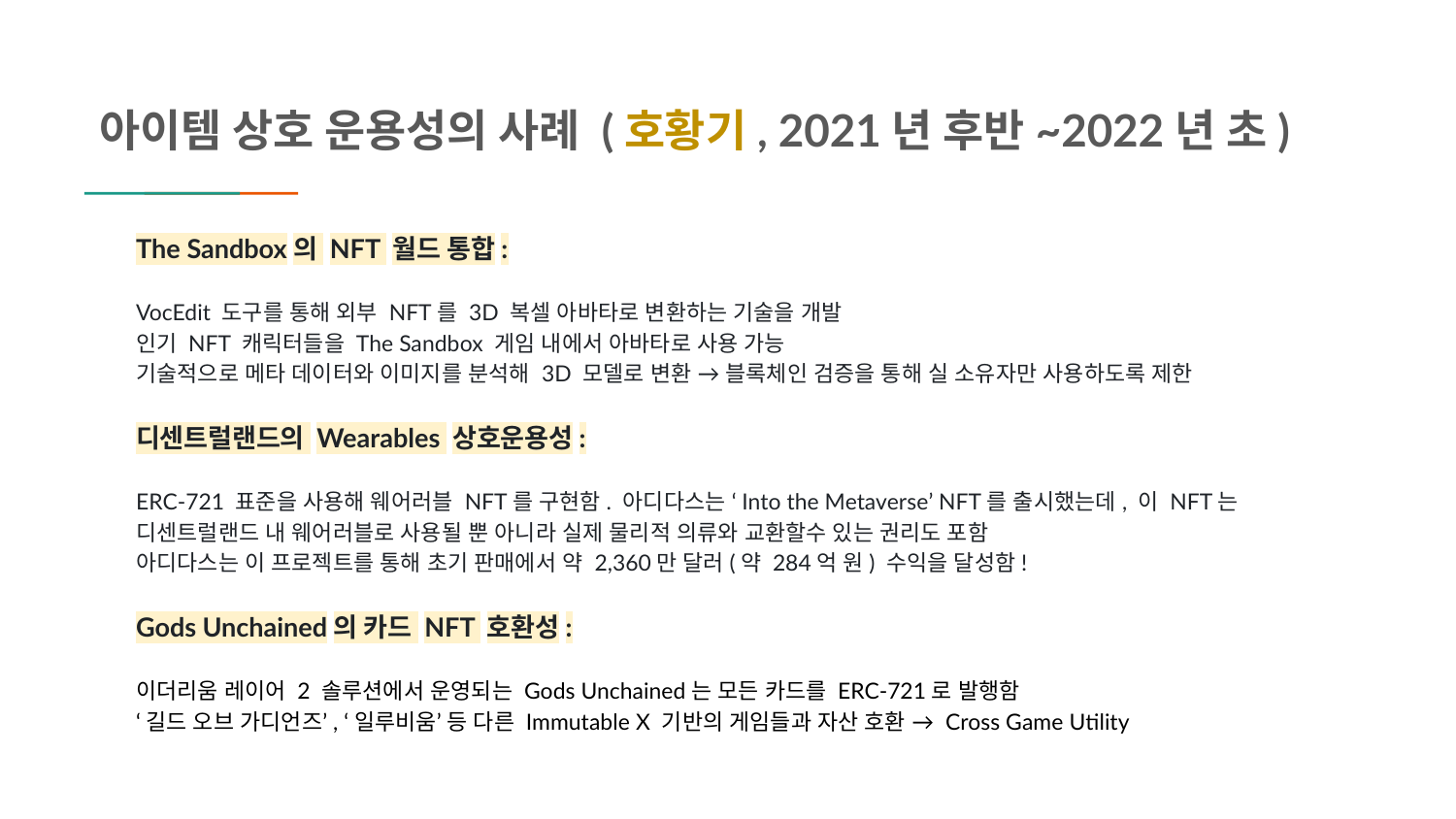

아이템 상호 운용성의 사례 (호황기, 2021년 후반~2022년 초)
The Sandbox의 NFT 월드 통합:

VocEdit 도구를 통해 외부 NFT를 3D 복셀 아바타로 변환하는 기술을 개발
인기 NFT 캐릭터들을 The Sandbox 게임 내에서 아바타로 사용 가능
기술적으로 메타 데이터와 이미지를 분석해 3D 모델로 변환 → 블록체인 검증을 통해 실 소유자만 사용하도록 제한

디센트럴랜드의 Wearables 상호운용성:

ERC-721 표준을 사용해 웨어러블 NFT를 구현함. 아디다스는 ‘Into the Metaverse’ NFT를 출시했는데, 이 NFT는 디센트럴랜드 내 웨어러블로 사용될 뿐 아니라 실제 물리적 의류와 교환할수 있는 권리도 포함
아디다스는 이 프로젝트를 통해 초기 판매에서 약 2,360만 달러(약 284억 원) 수익을 달성함!

Gods Unchained의 카드 NFT 호환성:

이더리움 레이어 2 솔루션에서 운영되는 Gods Unchained는 모든 카드를 ERC-721로 발행함
‘길드 오브 가디언즈’, ‘일루비움’ 등 다른 Immutable X 기반의 게임들과 자산 호환 → Cross Game Utility